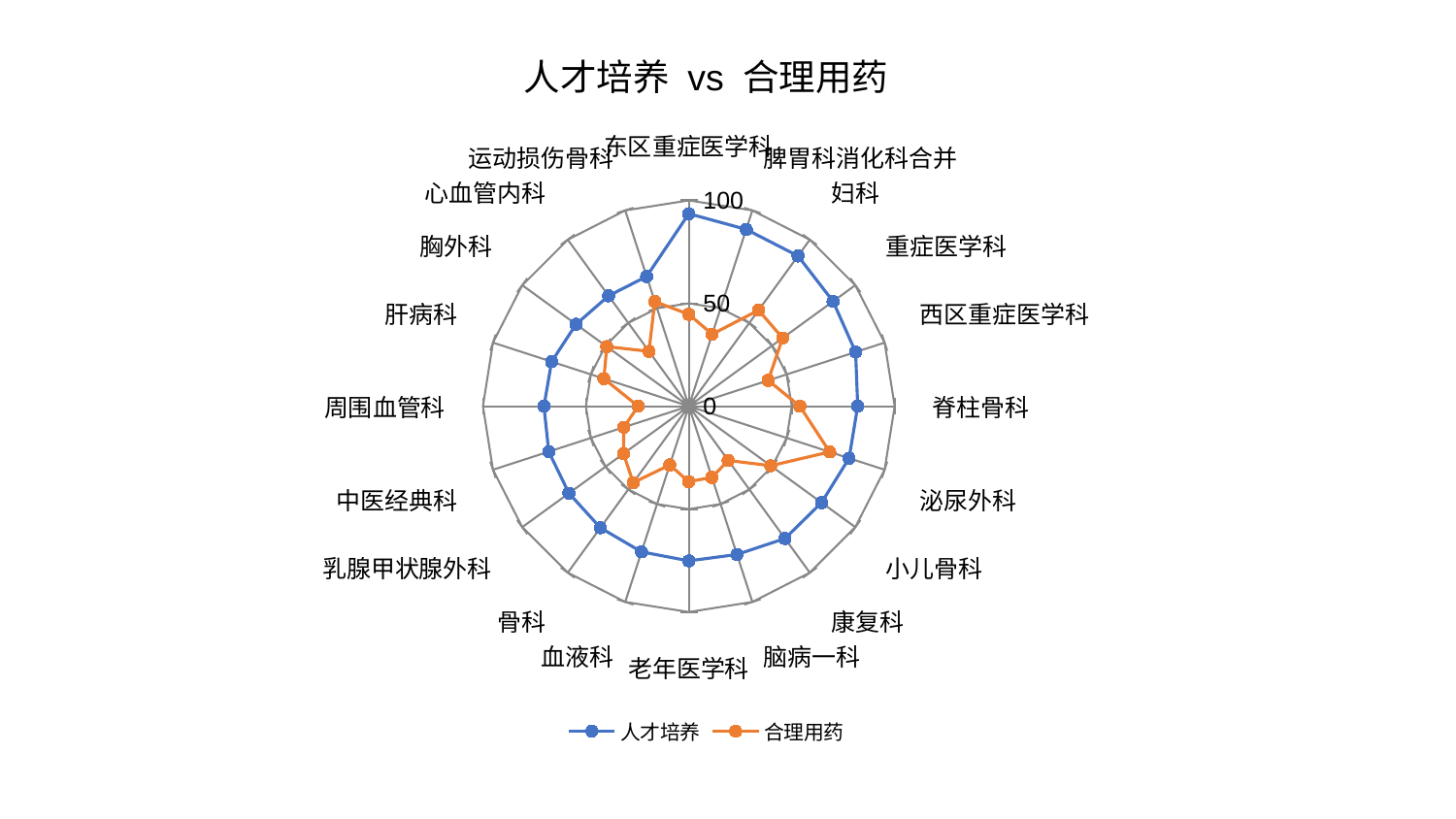

### Chart: 人才培养 vs 合理用药

| Category | 人才培养 | 合理用药 |
|---|---|---|
| 东区重症医学科 | 93.53064679534265 | 44.63892399610079 |
| 脾胃科消化科合并 | 90.31535696584075 | 36.76724998751201 |
| 妇科 | 90.25426185532602 | 57.648717331044196 |
| 重症医学科 | 86.63146164835673 | 56.33801900364683 |
| 西区重症医学科 | 85.1837354872175 | 40.55209880624375 |
| 脊柱骨科 | 82.0698358475977 | 53.92701789234974 |
| 泌尿外科 | 81.86010692923976 | 71.96816398819695 |
| 小儿骨科 | 79.7227563235275 | 49.23054127757813 |
| 康复科 | 79.47683968383474 | 32.61358787509211 |
| 脑病一科 | 75.78077336846981 | 36.37713165242286 |
| 老年医学科 | 75.14909680281933 | 36.67340612453621 |
| 血液科 | 74.41158716910527 | 30.034069294511184 |
| 骨科 | 73.03894887316802 | 45.91012208894328 |
| 乳腺甲状腺外科 | 71.98186611597943 | 39.25064096889587 |
| 中医经典科 | 71.53540608331781 | 33.1688584531469 |
| 周围血管科 | 70.35868287339586 | 24.62753116315477 |
| 肝病科 | 70.06699781852063 | 43.353991169352234 |
| 胸外科 | 67.70679455893806 | 49.26549935795758 |
| 心血管内科 | 66.2998003089109 | 32.95035987704259 |
| 运动损伤骨科 | 66.28069477124275 | 53.46251411490046 |
90